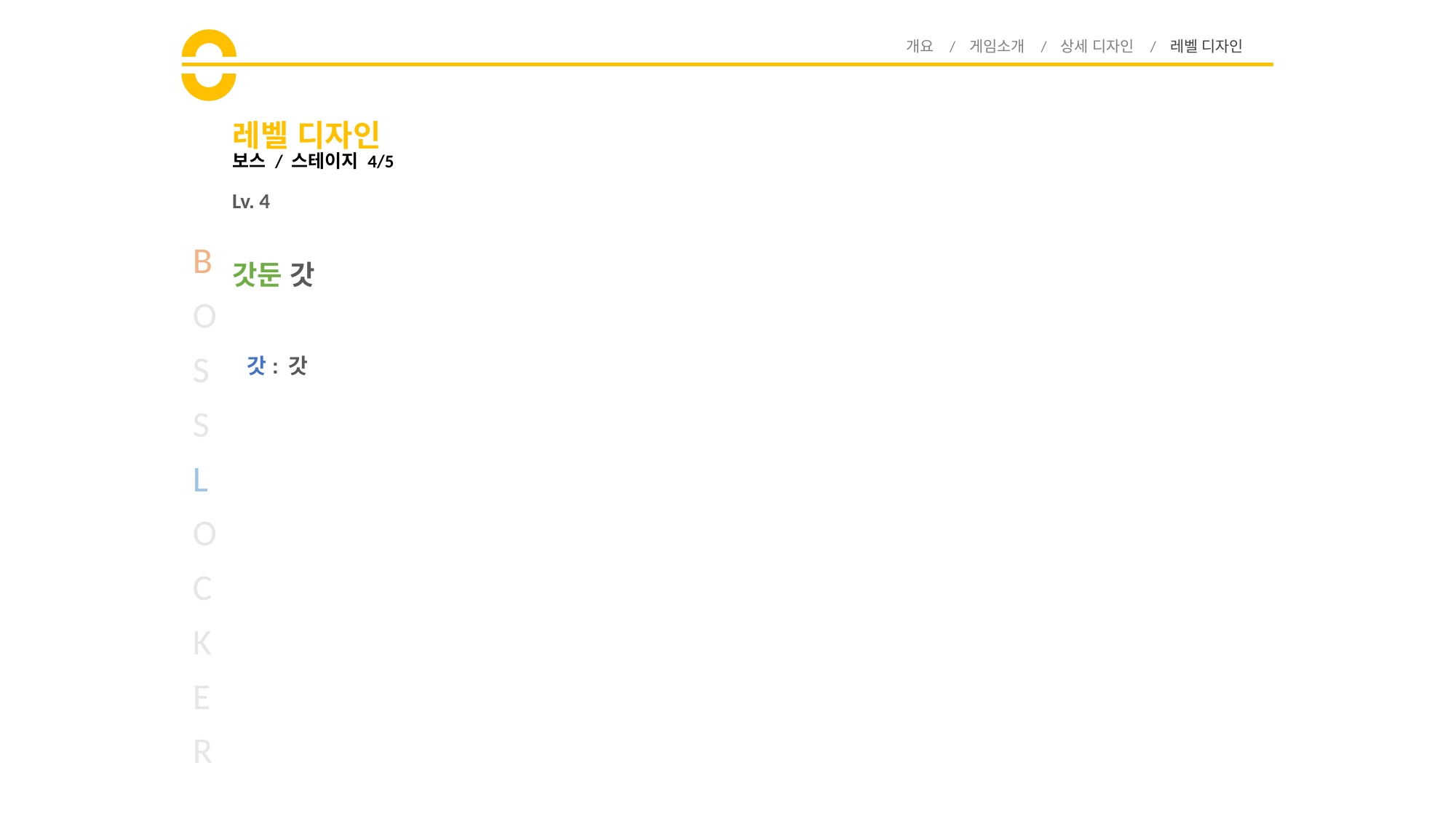

개요   /   게임소개   /   상세 디자인   /   레벨 디자인

# 레벨 디자인
보스 / 스테이지 4/5
Lv. 4
B
O
S
S
L
O
C
K
E
R
갓둔 갓
갓: 갓